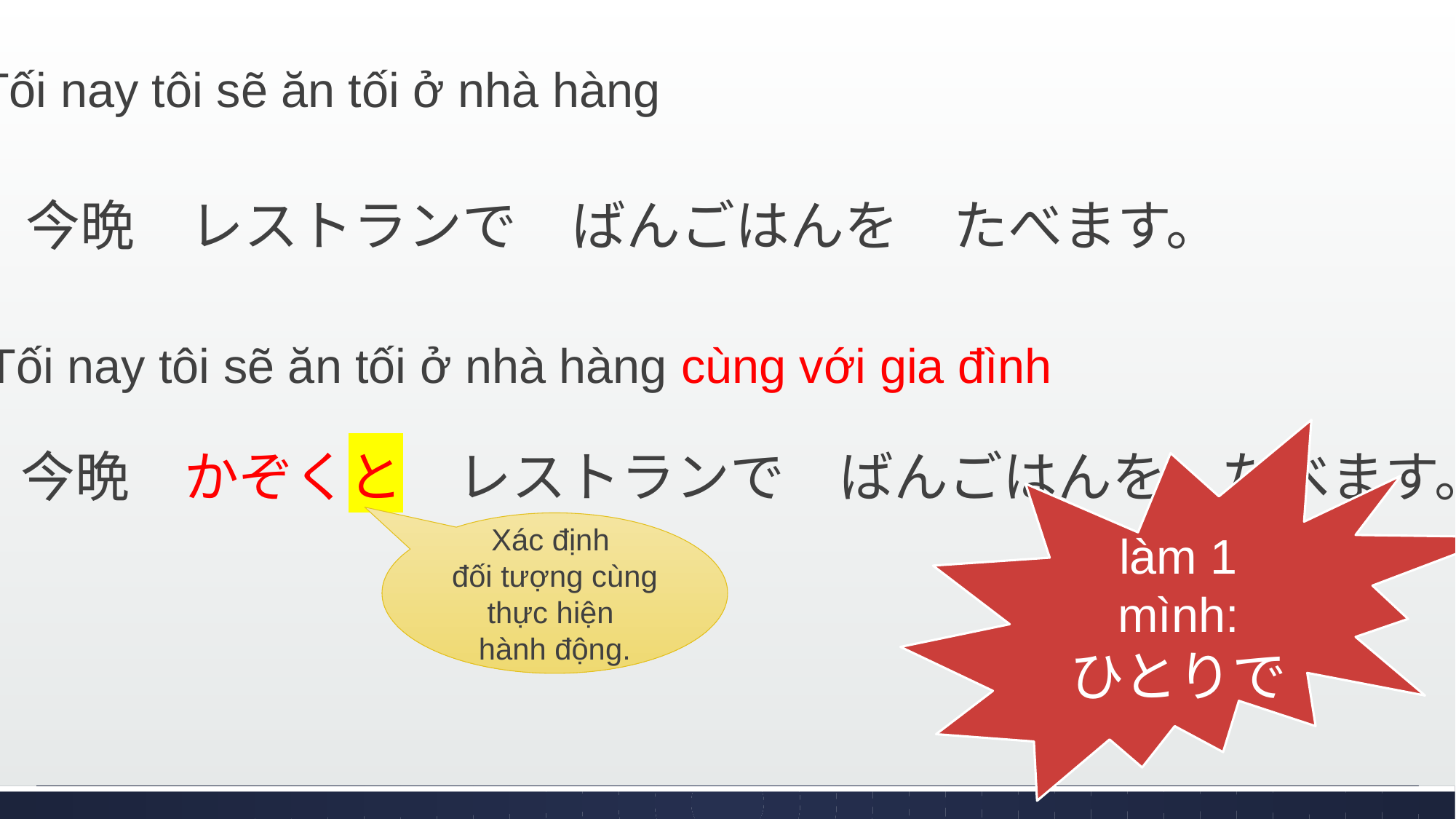

Tối nay tôi sẽ ăn tối ở nhà hàng
今晩　レストランで　ばんごはんを　たべます。
Tối nay tôi sẽ ăn tối ở nhà hàng cùng với gia đình
làm 1 mình:
ひとりで
今晩　かぞくと　レストランで　ばんごはんを　たべます。
Xác định
đối tượng cùng thực hiện
hành động.